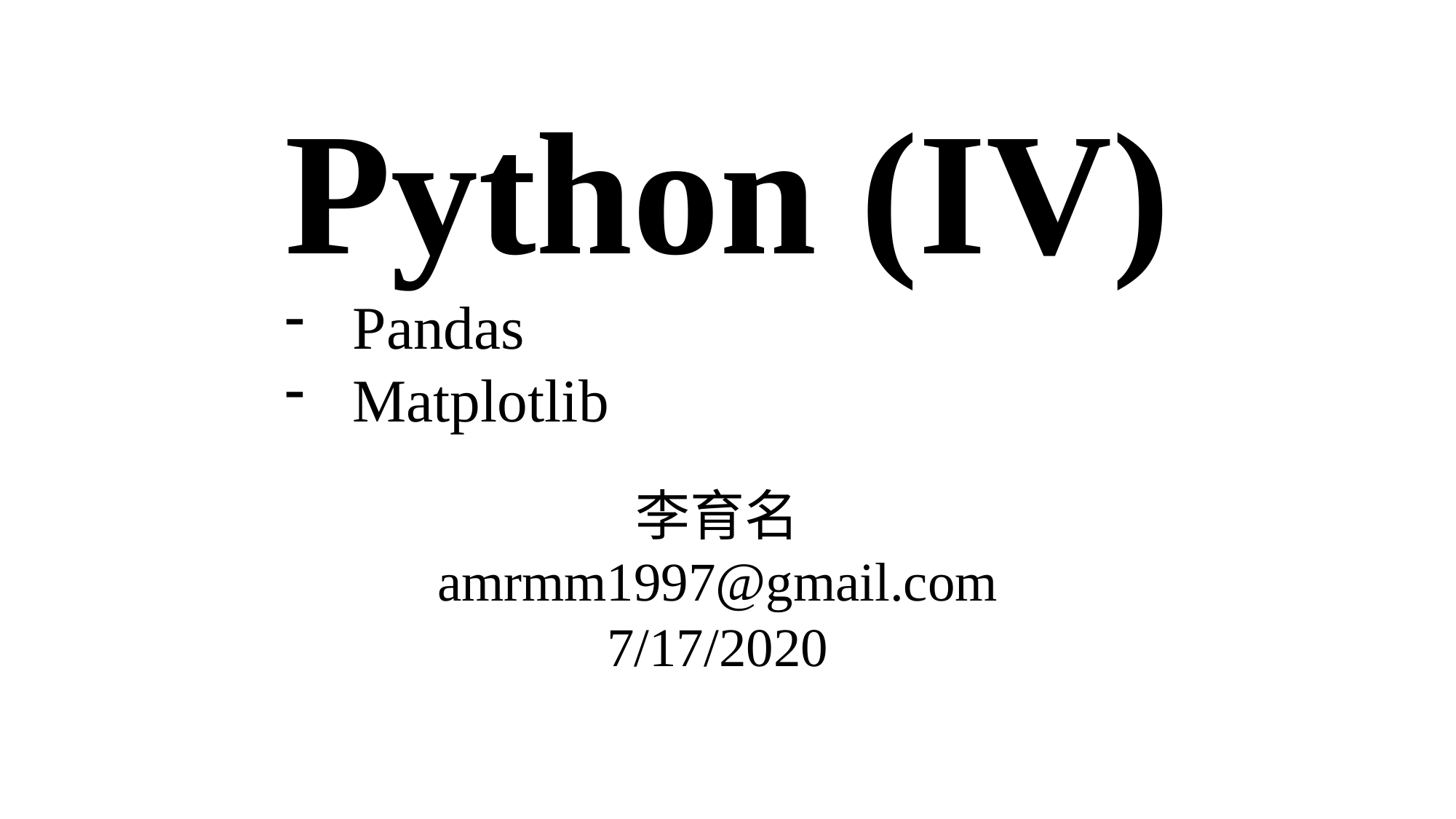

Python (IV)
Pandas
Matplotlib
李育名
amrmm1997@gmail.com
7/17/2020